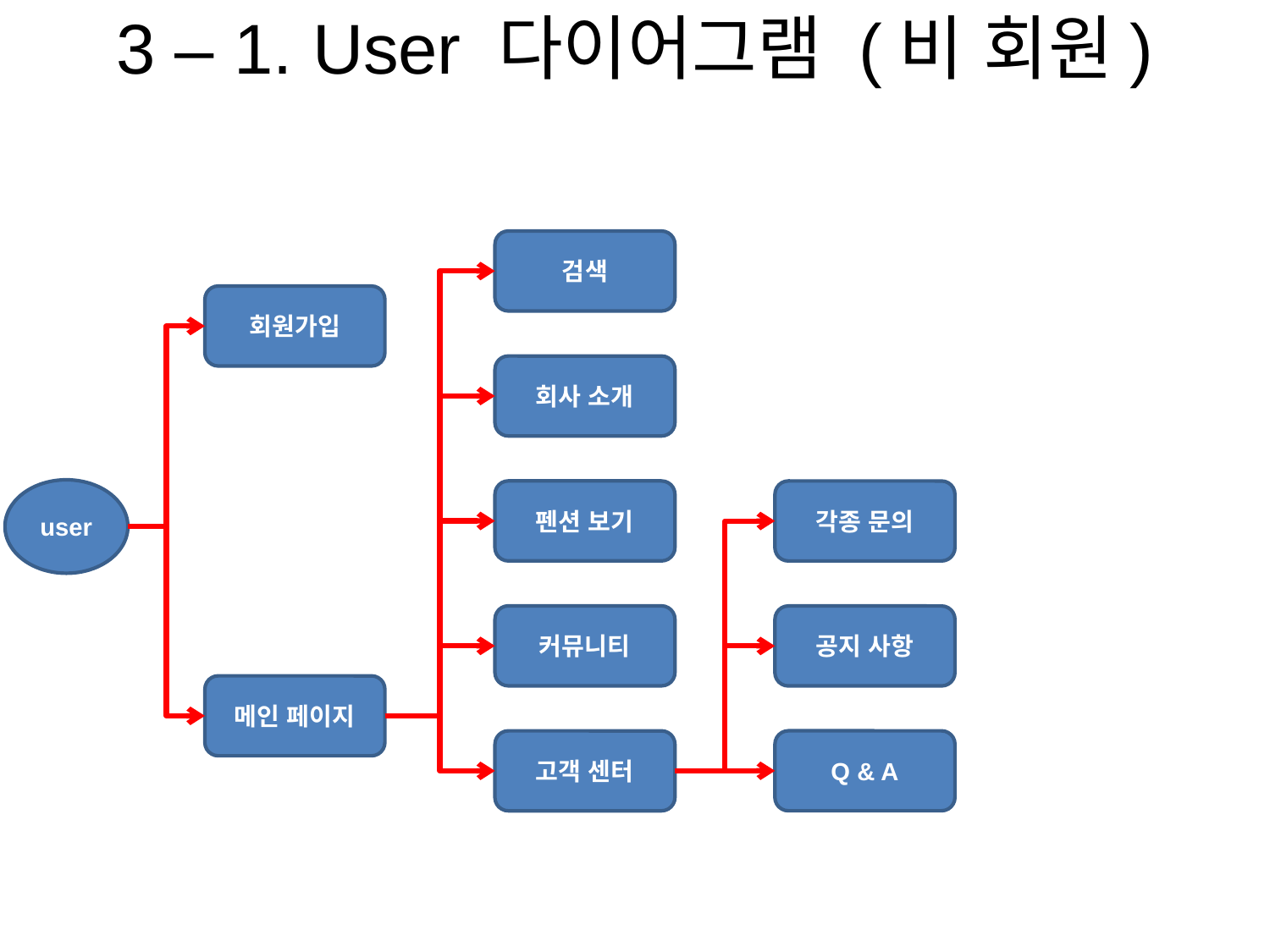

# 3 – 1. User 다이어그램 (비 회원)

검색
회원가입
회사 소개
user
펜션 보기
각종 문의
커뮤니티
공지 사항
메인 페이지
Q & A
고객 센터